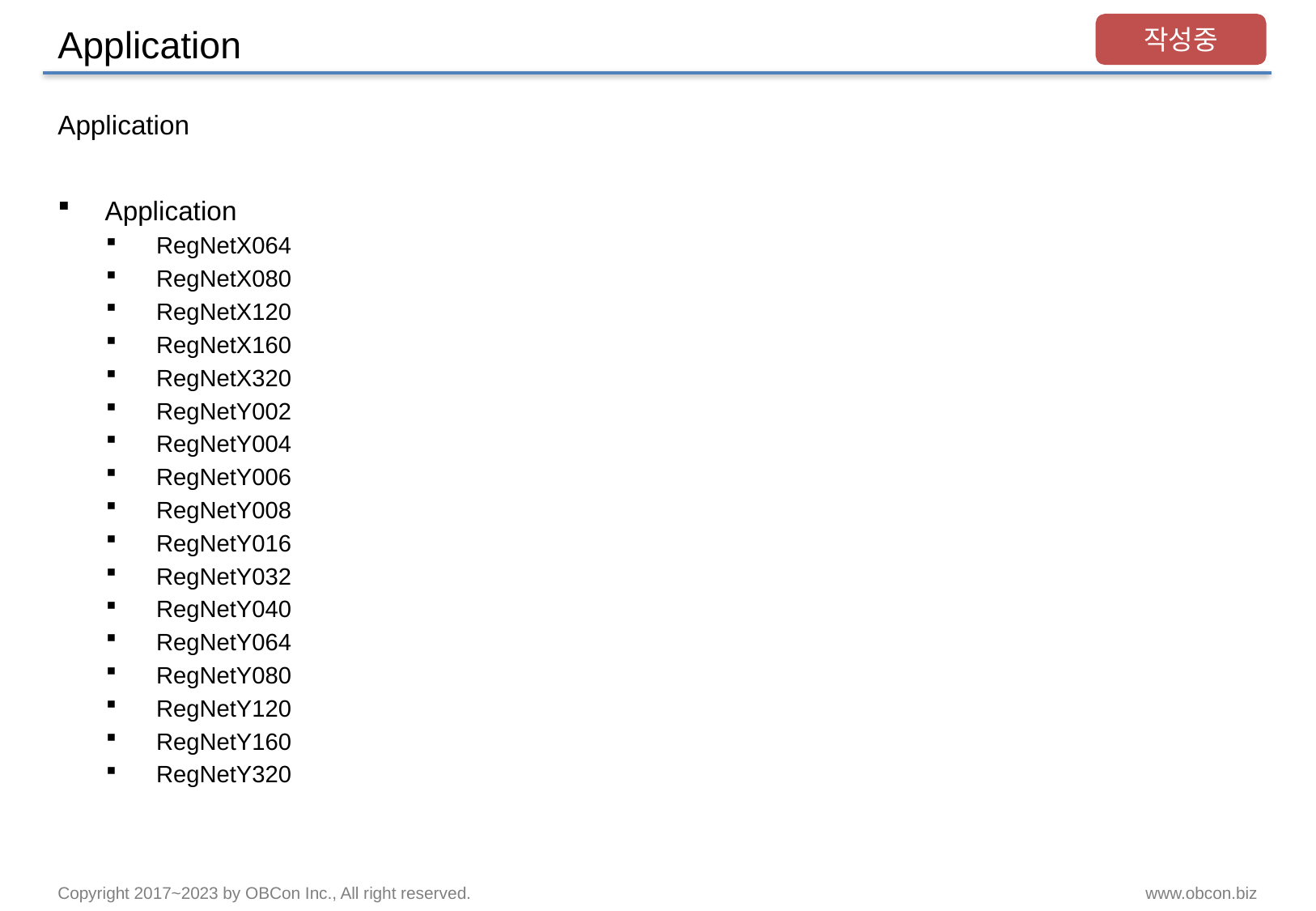

# Application
작성중
Application
Application
RegNetX064
RegNetX080
RegNetX120
RegNetX160
RegNetX320
RegNetY002
RegNetY004
RegNetY006
RegNetY008
RegNetY016
RegNetY032
RegNetY040
RegNetY064
RegNetY080
RegNetY120
RegNetY160
RegNetY320